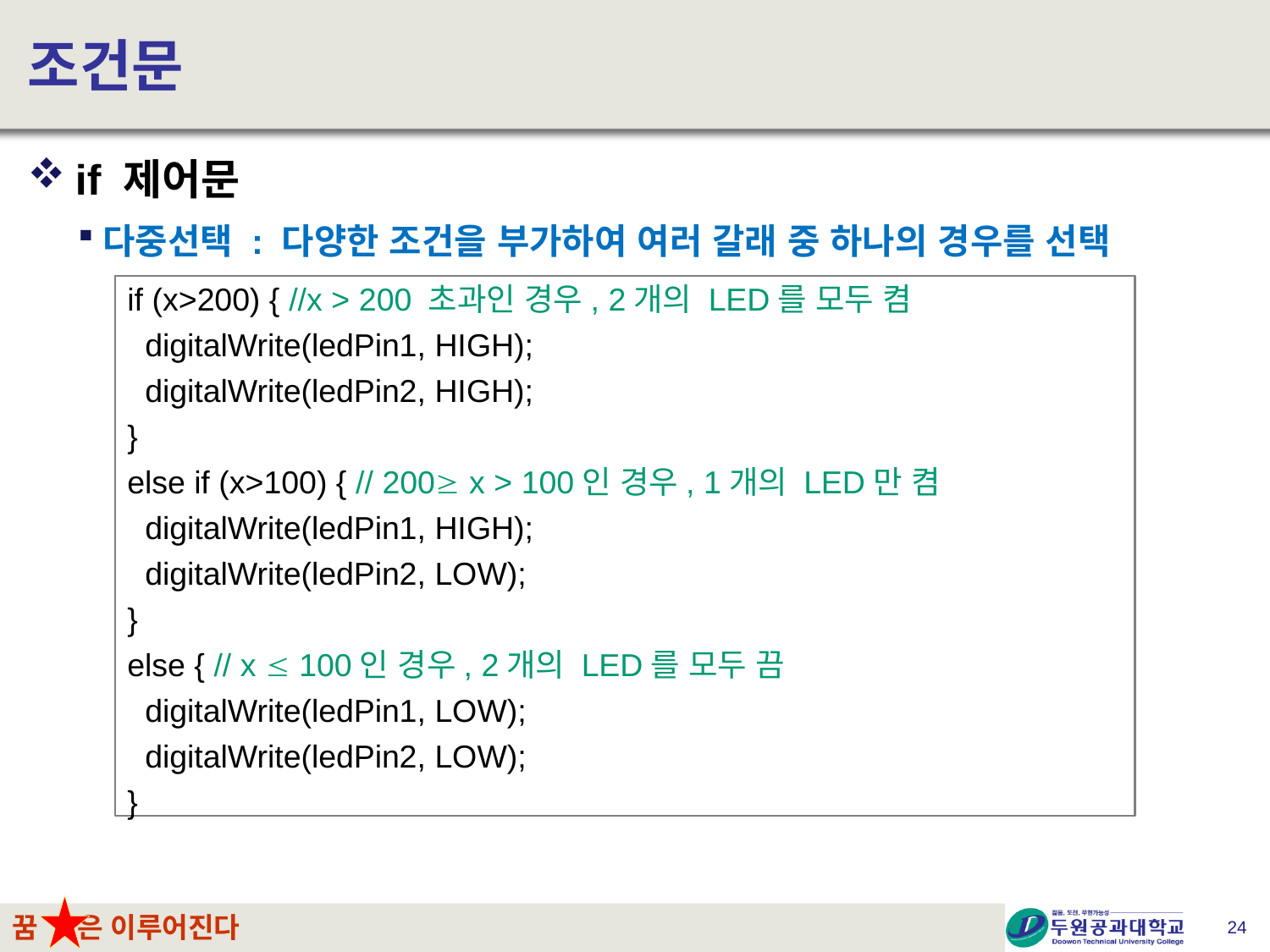

# 조건문
if 제어문
다중선택 : 다양한 조건을 부가하여 여러 갈래 중 하나의 경우를 선택
if (x>200) { //x > 200 초과인 경우, 2개의 LED를 모두 켬
  digitalWrite(ledPin1, HIGH);
  digitalWrite(ledPin2, HIGH);
}
else if (x>100) { // 200≥ x > 100인 경우, 1개의 LED만 켬
  digitalWrite(ledPin1, HIGH);
  digitalWrite(ledPin2, LOW);
}
else { // x ≤ 100인 경우, 2개의 LED를 모두 끔
  digitalWrite(ledPin1, LOW);
  digitalWrite(ledPin2, LOW);
}
24